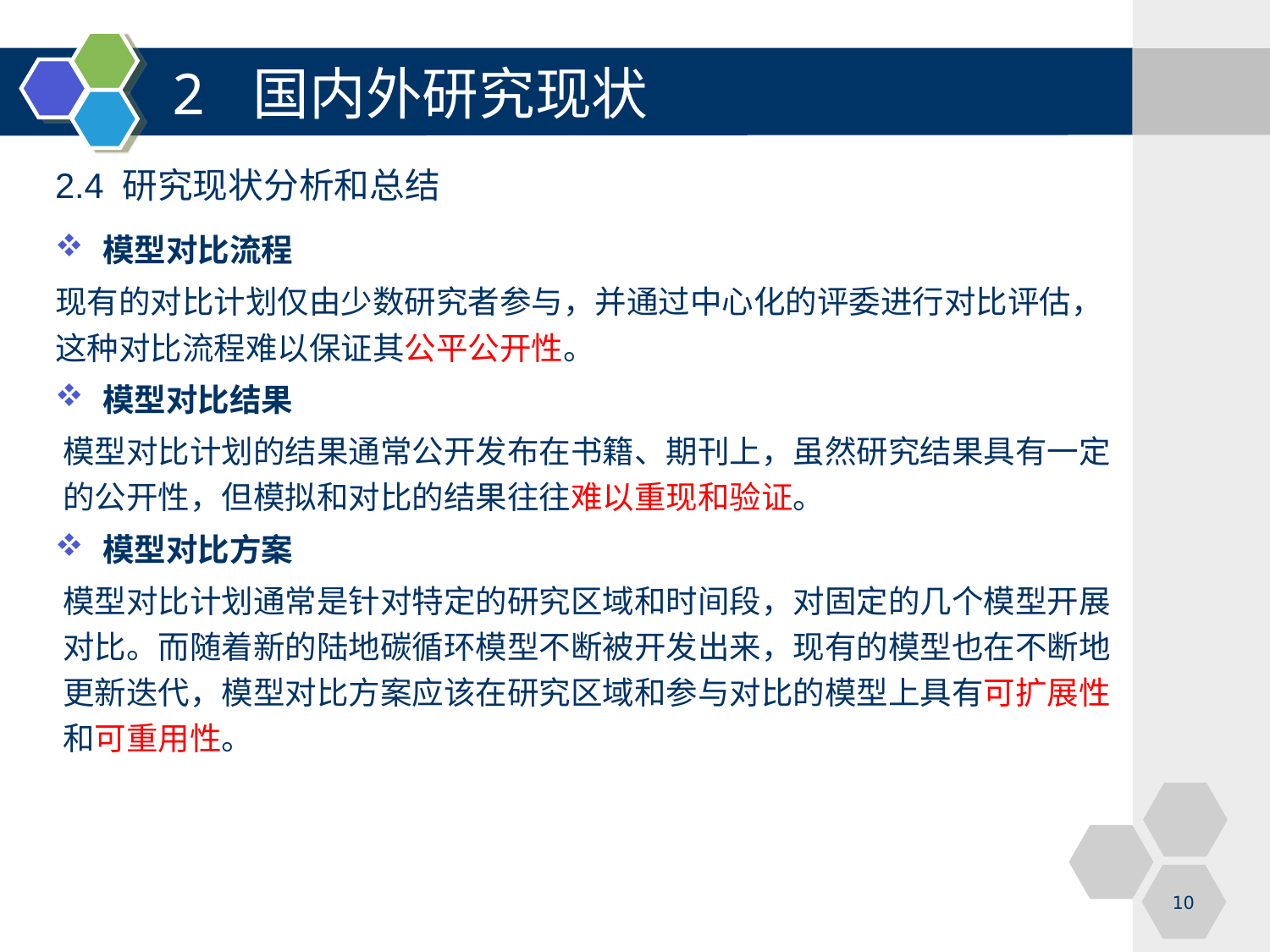

# 2 国内外研究现状
2.4 研究现状分析和总结
模型对比流程
现有的对比计划仅由少数研究者参与，并通过中心化的评委进行对比评估，这种对比流程难以保证其公平公开性。
模型对比结果
模型对比计划的结果通常公开发布在书籍、期刊上，虽然研究结果具有一定的公开性，但模拟和对比的结果往往难以重现和验证。
模型对比方案
模型对比计划通常是针对特定的研究区域和时间段，对固定的几个模型开展对比。而随着新的陆地碳循环模型不断被开发出来，现有的模型也在不断地更新迭代，模型对比方案应该在研究区域和参与对比的模型上具有可扩展性和可重用性。

10